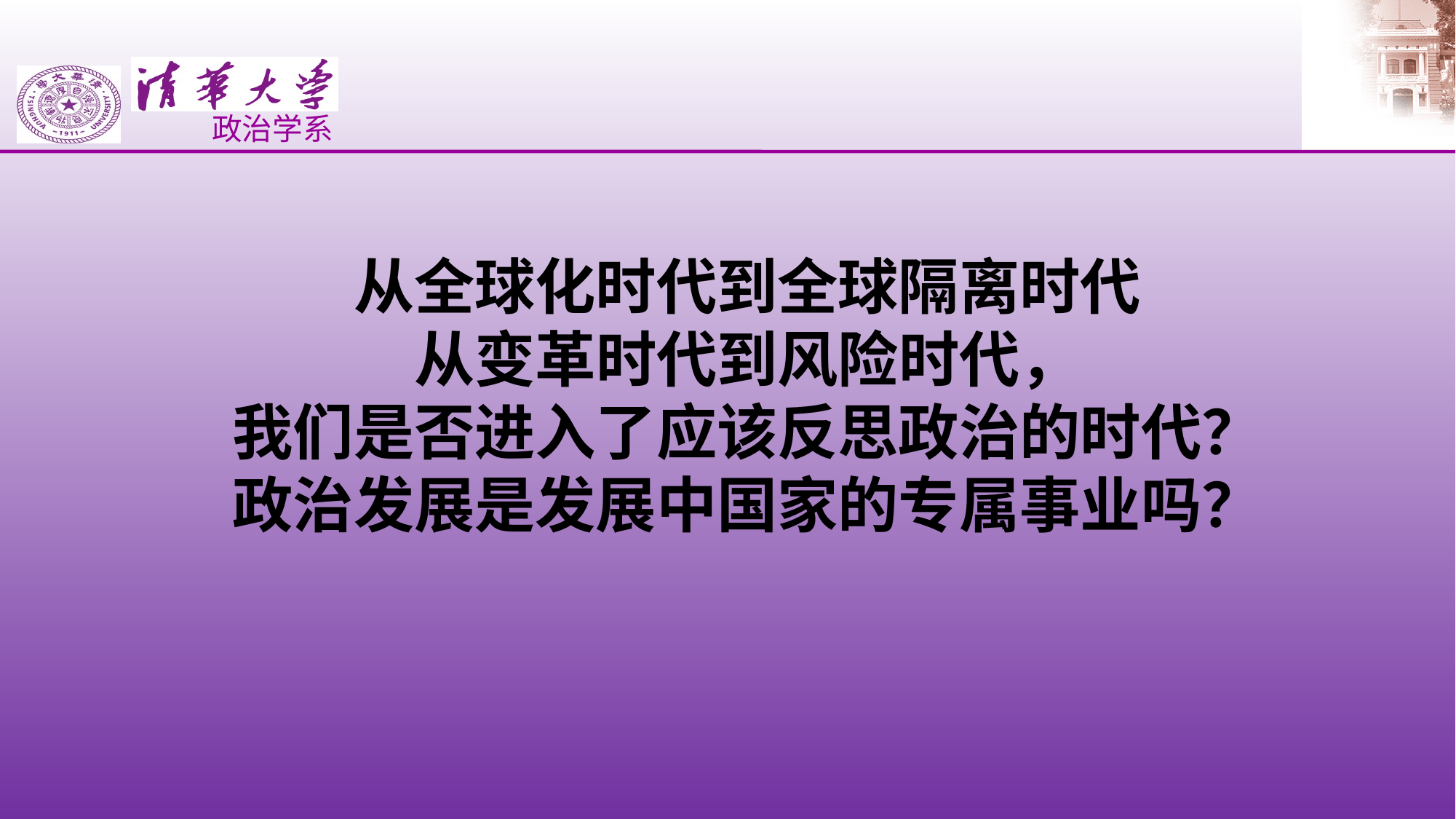

# 从全球化时代到全球隔离时代 从变革时代到风险时代， 我们是否进入了应该反思政治的时代？ 政治发展是发展中国家的专属事业吗？